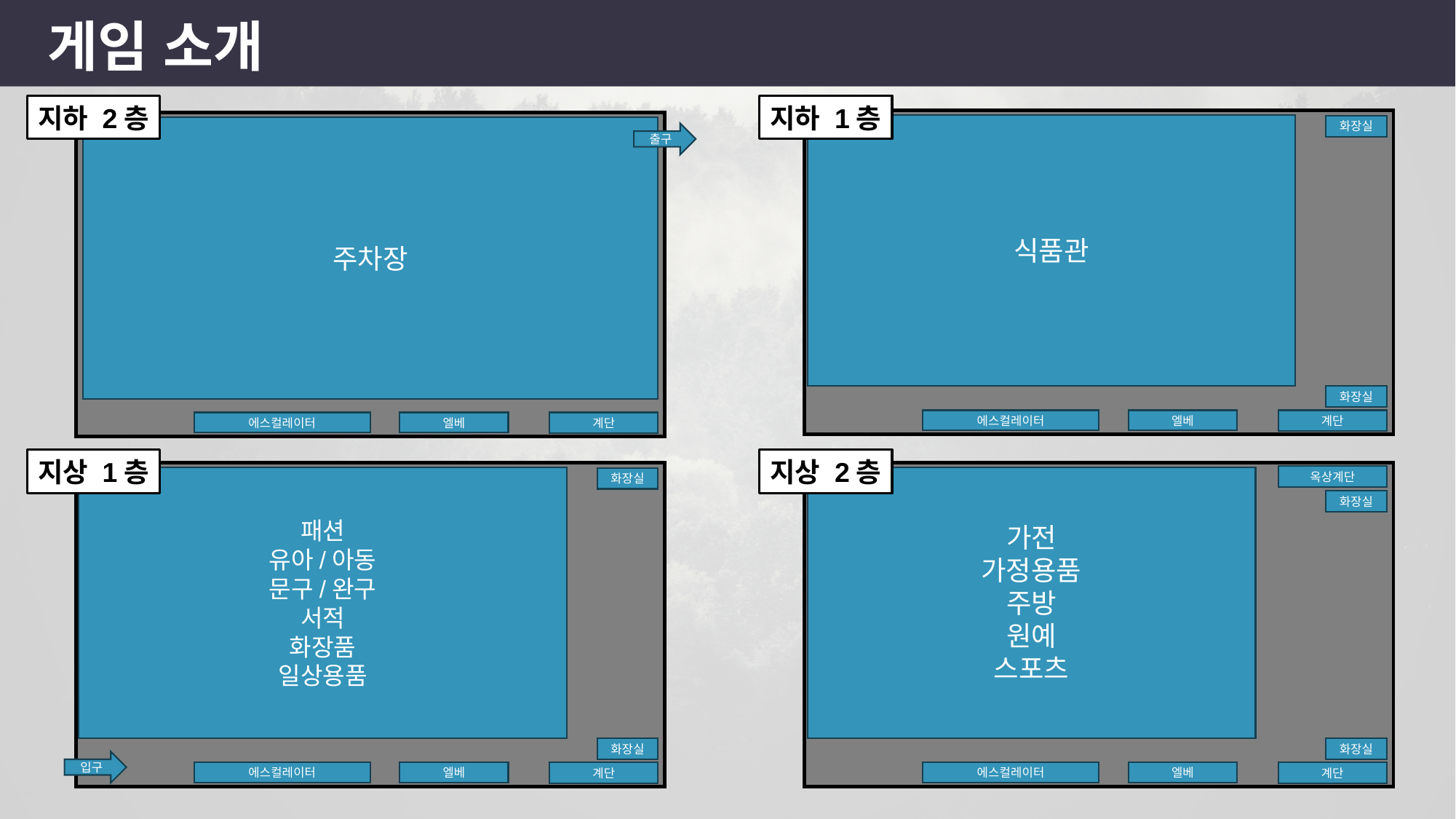

게임 소개
지하 2층
지하 1층

식품관
화장실
화장실
에스컬레이터
엘베
계단

주차장
에스컬레이터
엘베
계단
출구
지상 1층
지상 2층

패션
유아/아동
문구/완구
서적
화장품
일상용품
화장실
화장실
입구
에스컬레이터
엘베
계단

옥상계단
가전
가정용품
주방
원예
스포츠
화장실
화장실
에스컬레이터
엘베
계단
7